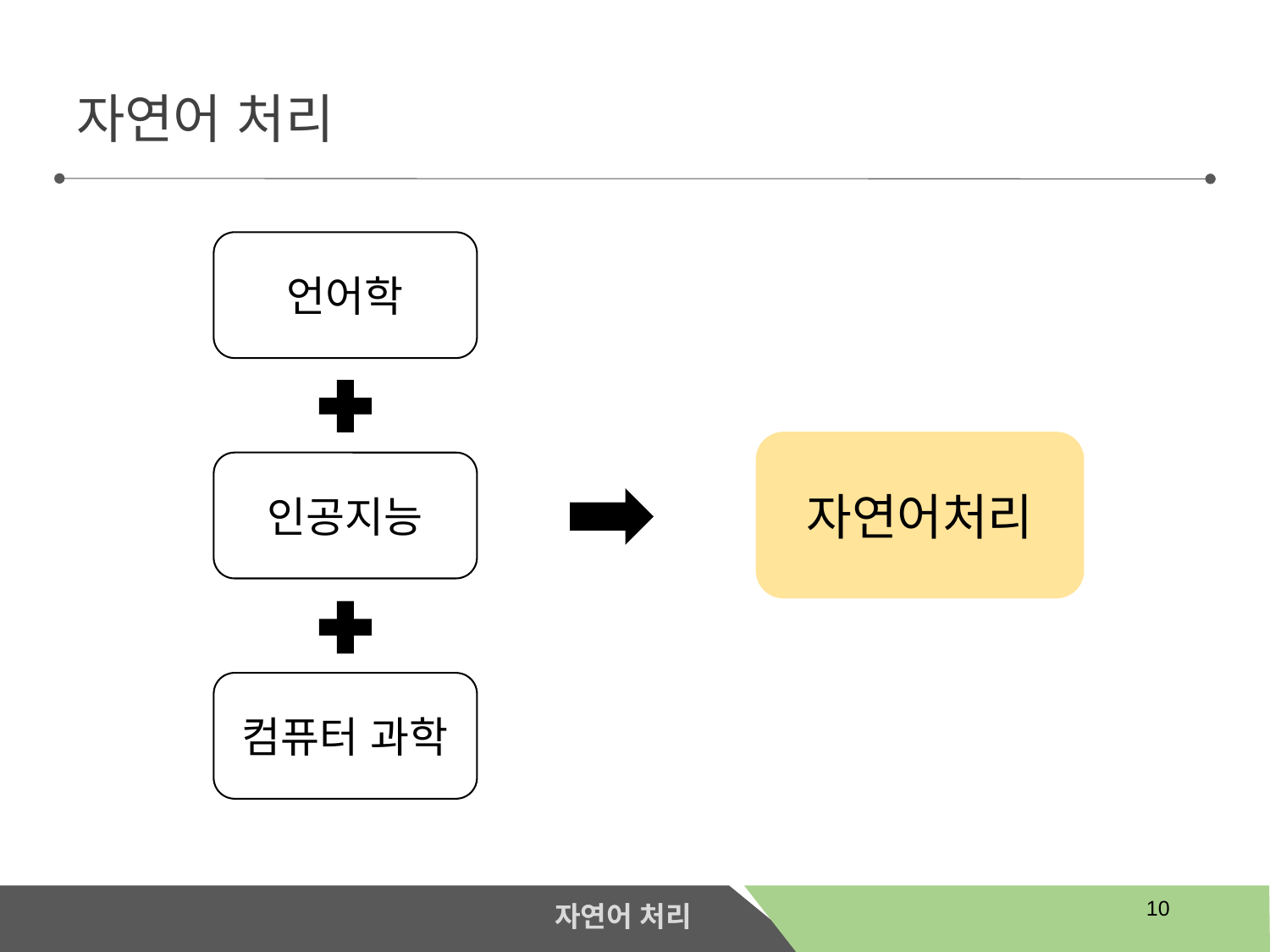

자연어 처리
언어학

자연어처리
인공지능

컴퓨터 과학
10

자연어 처리